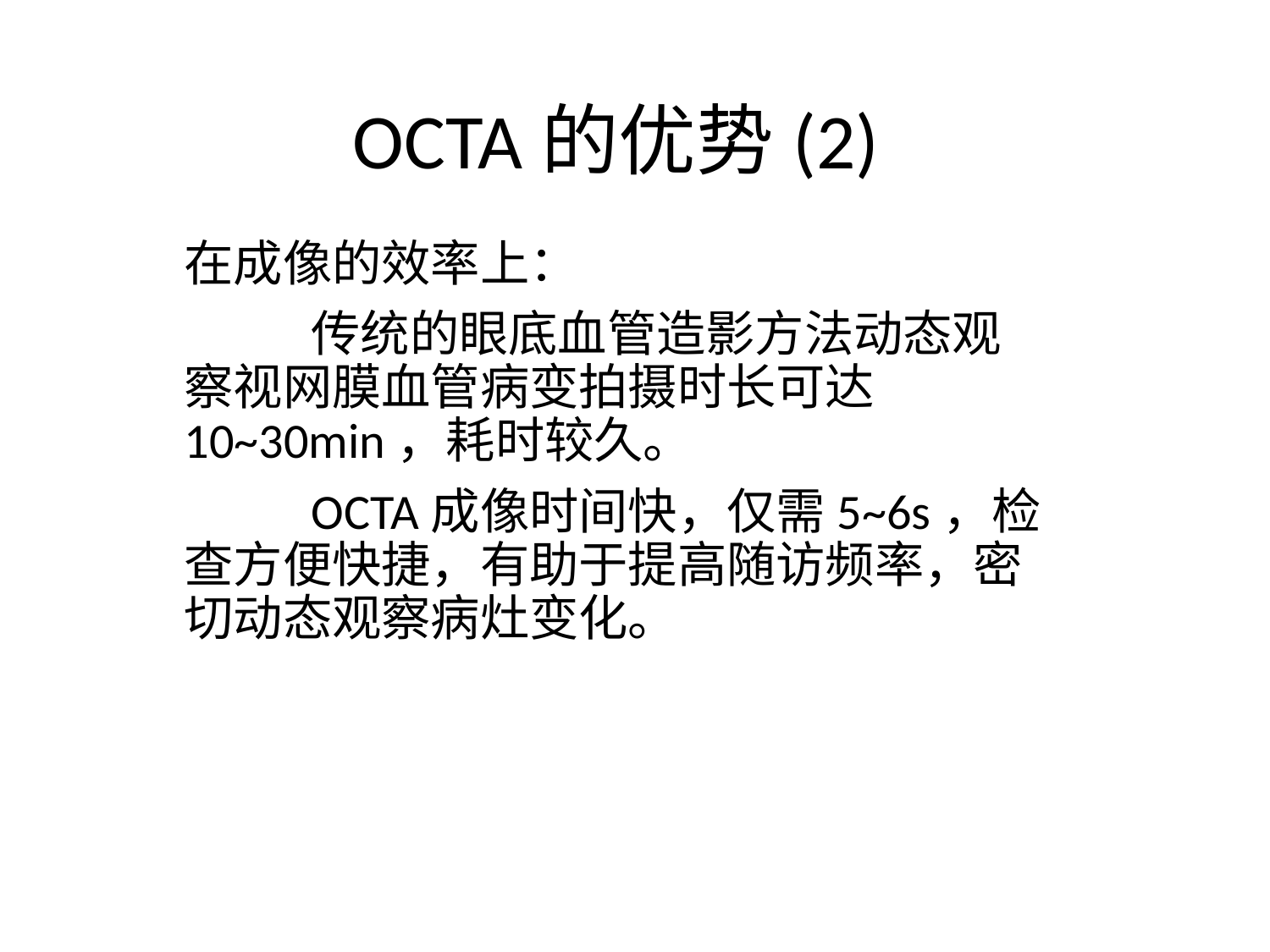

# OCTA的优势(2)
在成像的效率上：
	传统的眼底血管造影方法动态观察视网膜血管病变拍摄时长可达10~30min，耗时较久。
	OCTA成像时间快，仅需5~6s，检查方便快捷，有助于提高随访频率，密切动态观察病灶变化。